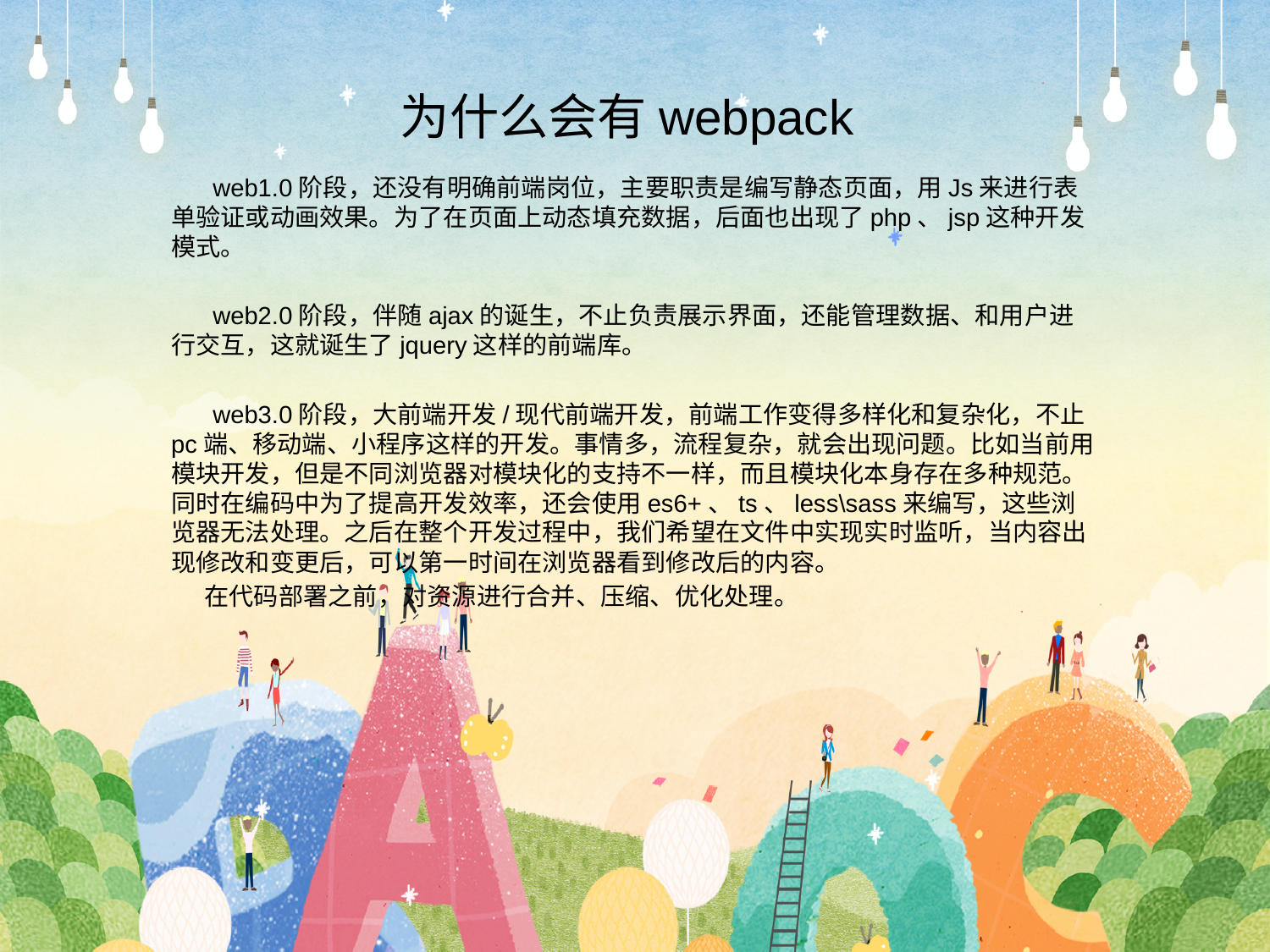

# 为什么会有webpack
      web1.0阶段，还没有明确前端岗位，主要职责是编写静态页面，用Js来进行表单验证或动画效果。为了在页面上动态填充数据，后面也出现了php、jsp这种开发模式。

      web2.0阶段，伴随ajax的诞生，不止负责展示界面，还能管理数据、和用户进行交互，这就诞生了jquery这样的前端库。

      web3.0阶段，大前端开发/现代前端开发，前端工作变得多样化和复杂化，不止pc端、移动端、小程序这样的开发。事情多，流程复杂，就会出现问题。比如当前用模块开发，但是不同浏览器对模块化的支持不一样，而且模块化本身存在多种规范。同时在编码中为了提高开发效率，还会使用es6+、ts、less\sass来编写，这些浏览器无法处理。之后在整个开发过程中，我们希望在文件中实现实时监听，当内容出现修改和变更后，可以第一时间在浏览器看到修改后的内容。
     在代码部署之前，对资源进行合并、压缩、优化处理。